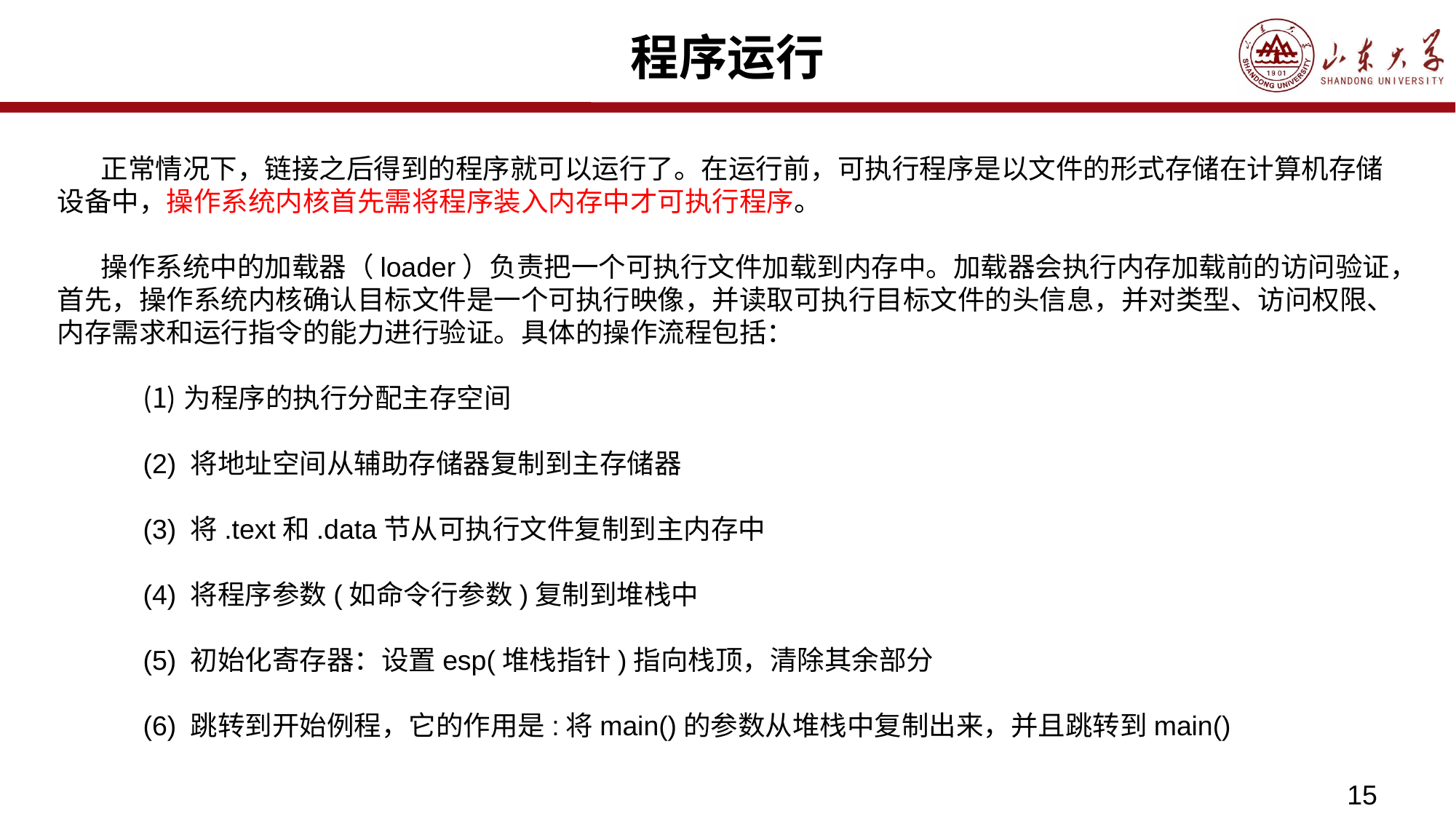

# 程序运行
      正常情况下，链接之后得到的程序就可以运行了。在运行前，可执行程序是以文件的形式存储在计算机存储设备中，操作系统内核首先需将程序装入内存中才可执行程序。

      操作系统中的加载器（loader）负责把一个可执行文件加载到内存中。加载器会执行内存加载前的访问验证，首先，操作系统内核确认目标文件是一个可执行映像，并读取可执行目标文件的头信息，并对类型、访问权限、内存需求和运行指令的能力进行验证。具体的操作流程包括：

为程序的执行分配主存空间

(2) 将地址空间从辅助存储器复制到主存储器

(3) 将.text和.data节从可执行文件复制到主内存中

(4) 将程序参数(如命令行参数)复制到堆栈中

(5) 初始化寄存器：设置esp(堆栈指针)指向栈顶，清除其余部分

(6) 跳转到开始例程，它的作用是:将main()的参数从堆栈中复制出来，并且跳转到main()
15